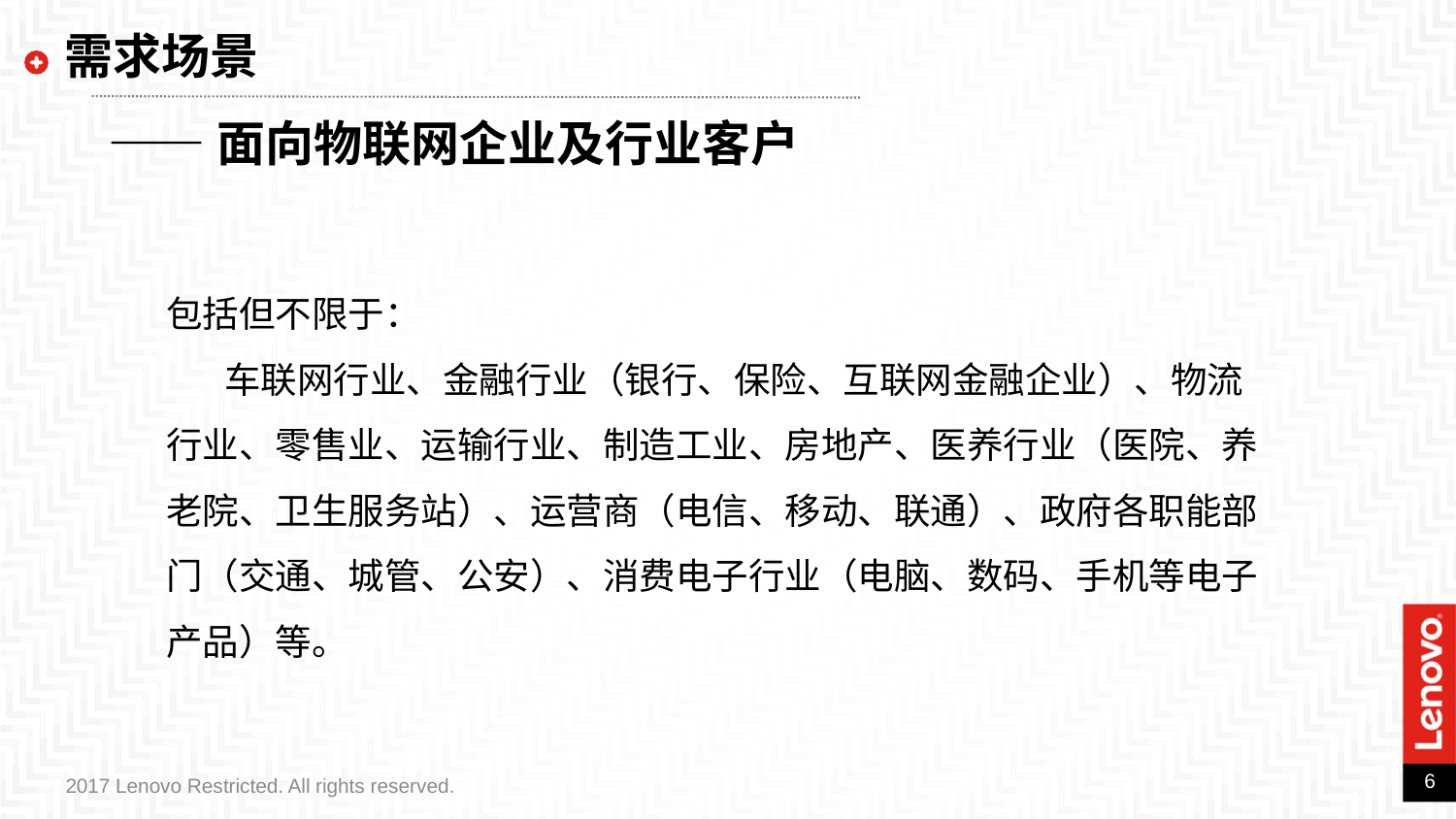

需求场景
    ——面向物联网企业及行业客户

包括但不限于：
      车联网行业、金融行业（银行、保险、互联网金融企业）、物流行业、零售业、运输行业、制造工业、房地产、医养行业（医院、养老院、卫生服务站）、运营商（电信、移动、联通）、政府各职能部门（交通、城管、公安）、消费电子行业（电脑、数码、手机等电子产品）等。